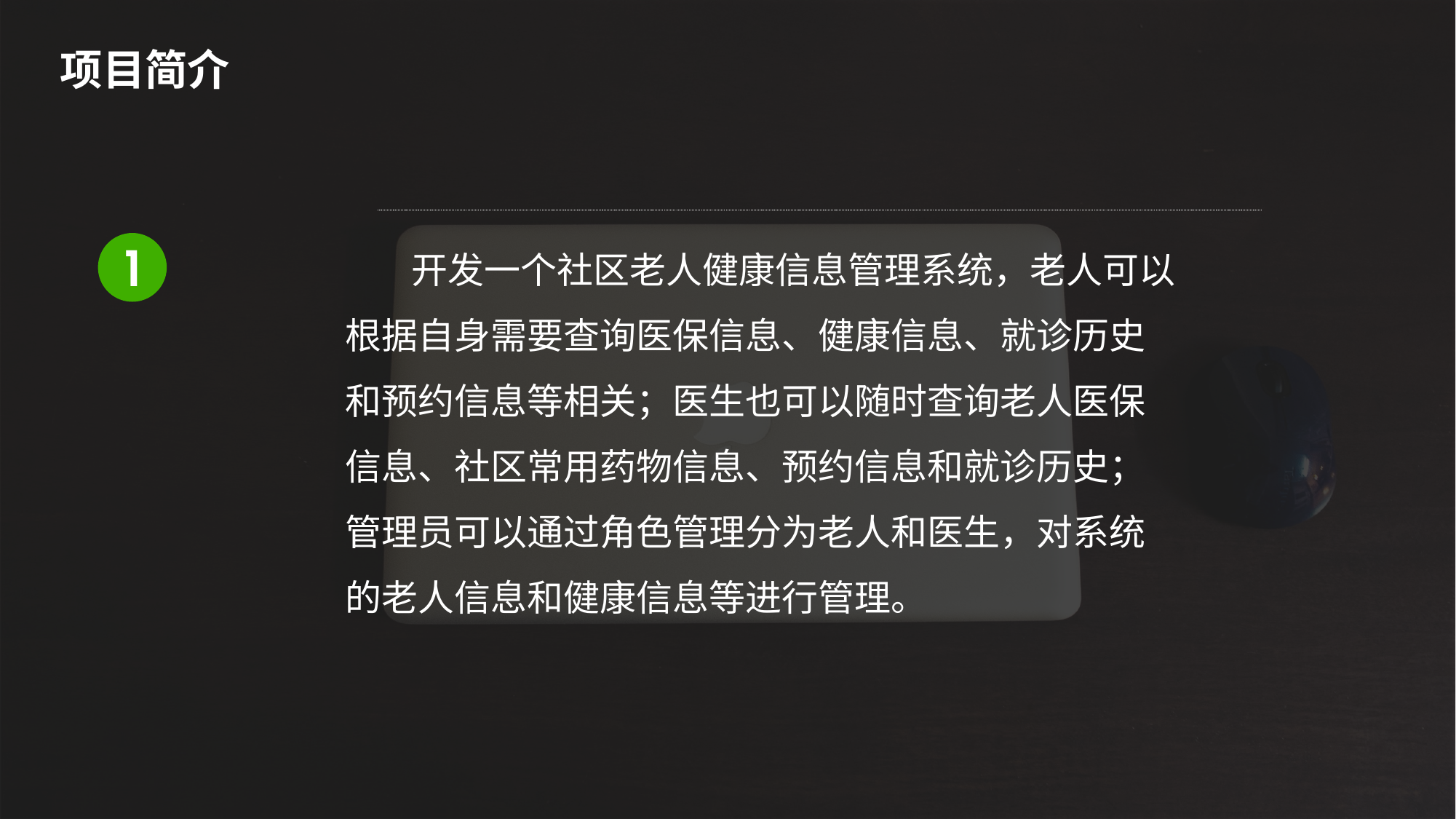

项目简介
       开发一个社区老人健康信息管理系统，老人可以根据自身需要查询医保信息、健康信息、就诊历史和预约信息等相关；医生也可以随时查询老人医保信息、社区常用药物信息、预约信息和就诊历史；管理员可以通过角色管理分为老人和医生，对系统的老人信息和健康信息等进行管理。
1